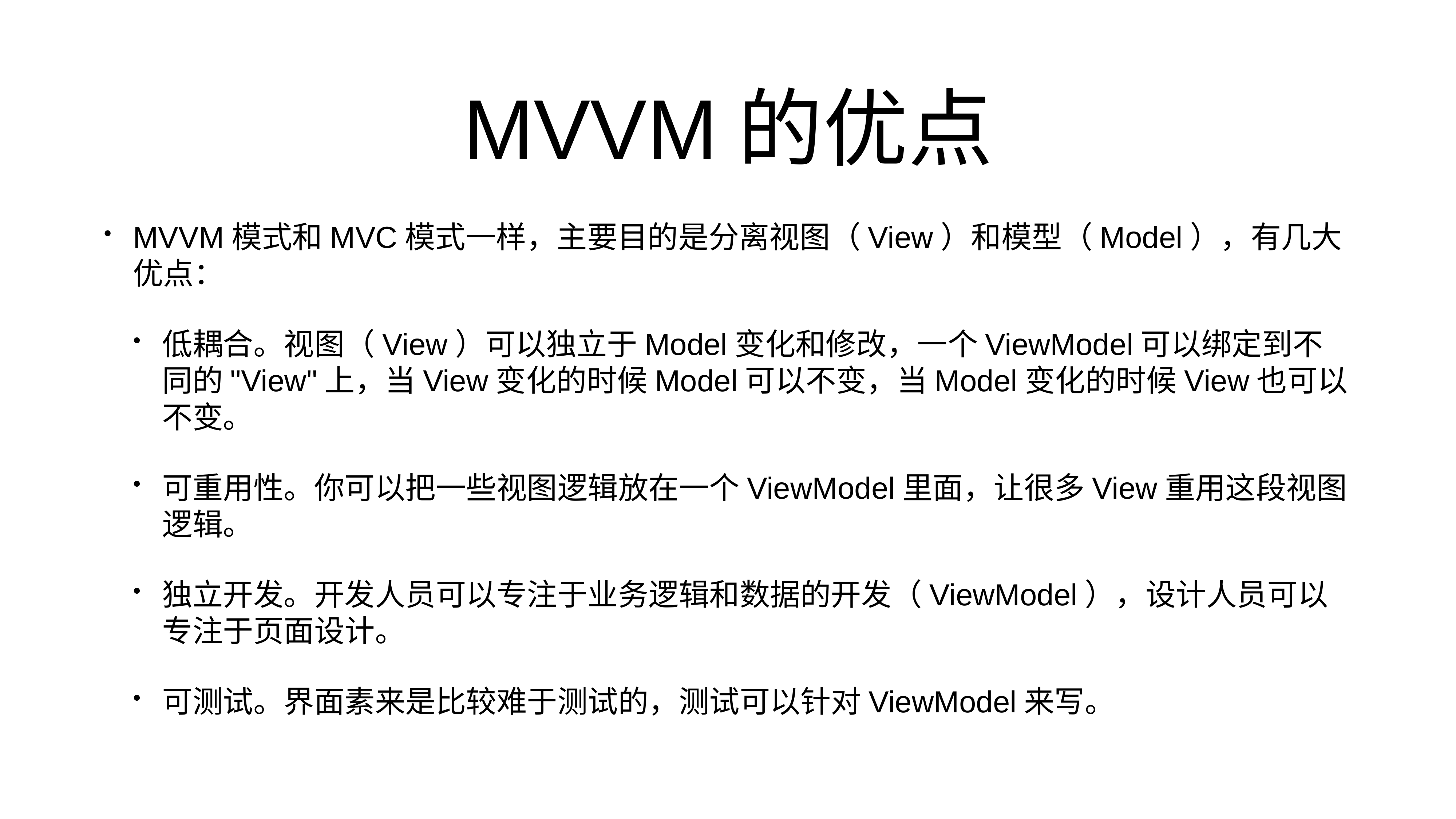

# MVVM的优点
MVVM模式和MVC模式一样，主要目的是分离视图（View）和模型（Model），有几大优点：
低耦合。视图（View）可以独立于Model变化和修改，一个ViewModel可以绑定到不同的"View"上，当View变化的时候Model可以不变，当Model变化的时候View也可以不变。
可重用性。你可以把一些视图逻辑放在一个ViewModel里面，让很多View重用这段视图逻辑。
独立开发。开发人员可以专注于业务逻辑和数据的开发（ViewModel），设计人员可以专注于页面设计。
可测试。界面素来是比较难于测试的，测试可以针对ViewModel来写。